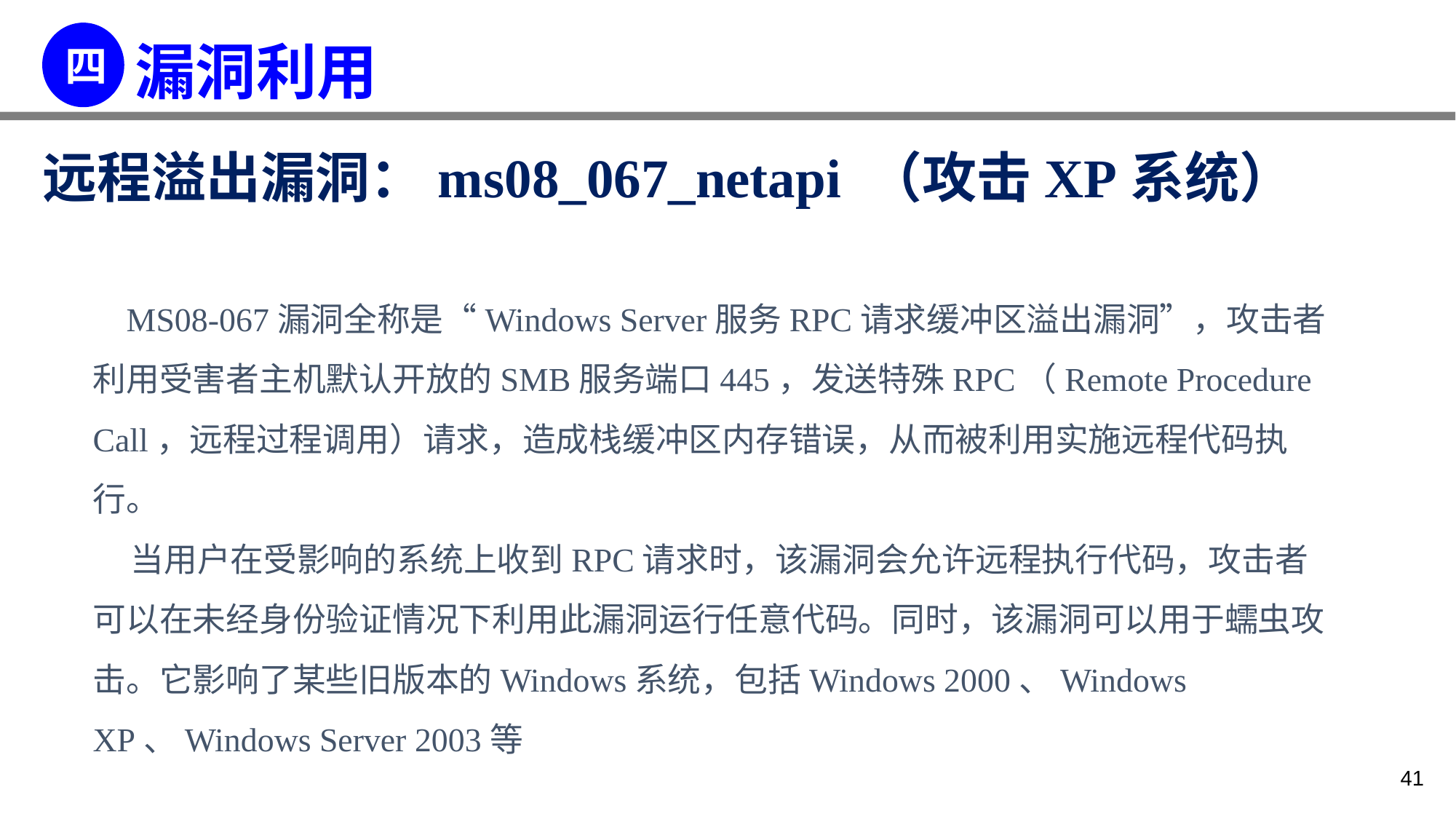

远程溢出漏洞：ms08_067_netapi （攻击XP系统）
    MS08-067漏洞全称是“Windows Server服务RPC请求缓冲区溢出漏洞”，攻击者利用受害者主机默认开放的SMB服务端口445，发送特殊RPC（Remote Procedure Call，远程过程调用）请求，造成栈缓冲区内存错误，从而被利用实施远程代码执行。
    当用户在受影响的系统上收到RPC请求时，该漏洞会允许远程执行代码，攻击者可以在未经身份验证情况下利用此漏洞运行任意代码。同时，该漏洞可以用于蠕虫攻击。它影响了某些旧版本的Windows系统，包括Windows 2000、Windows XP、Windows Server 2003等
41